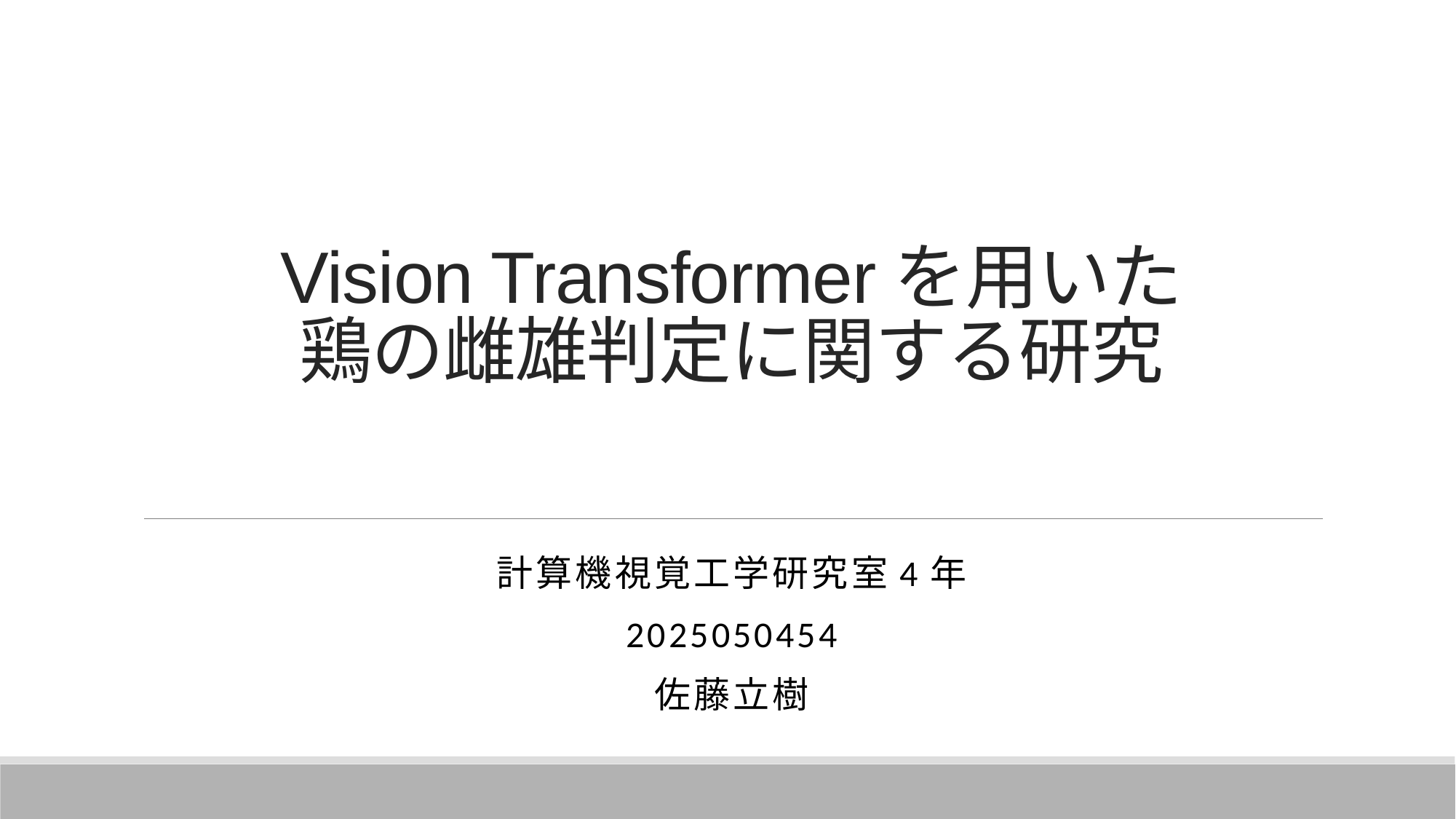

# Vision Transformerを用いた 鶏の雌雄判定に関する研究
計算機視覚工学研究室4年
2025050454
佐藤立樹